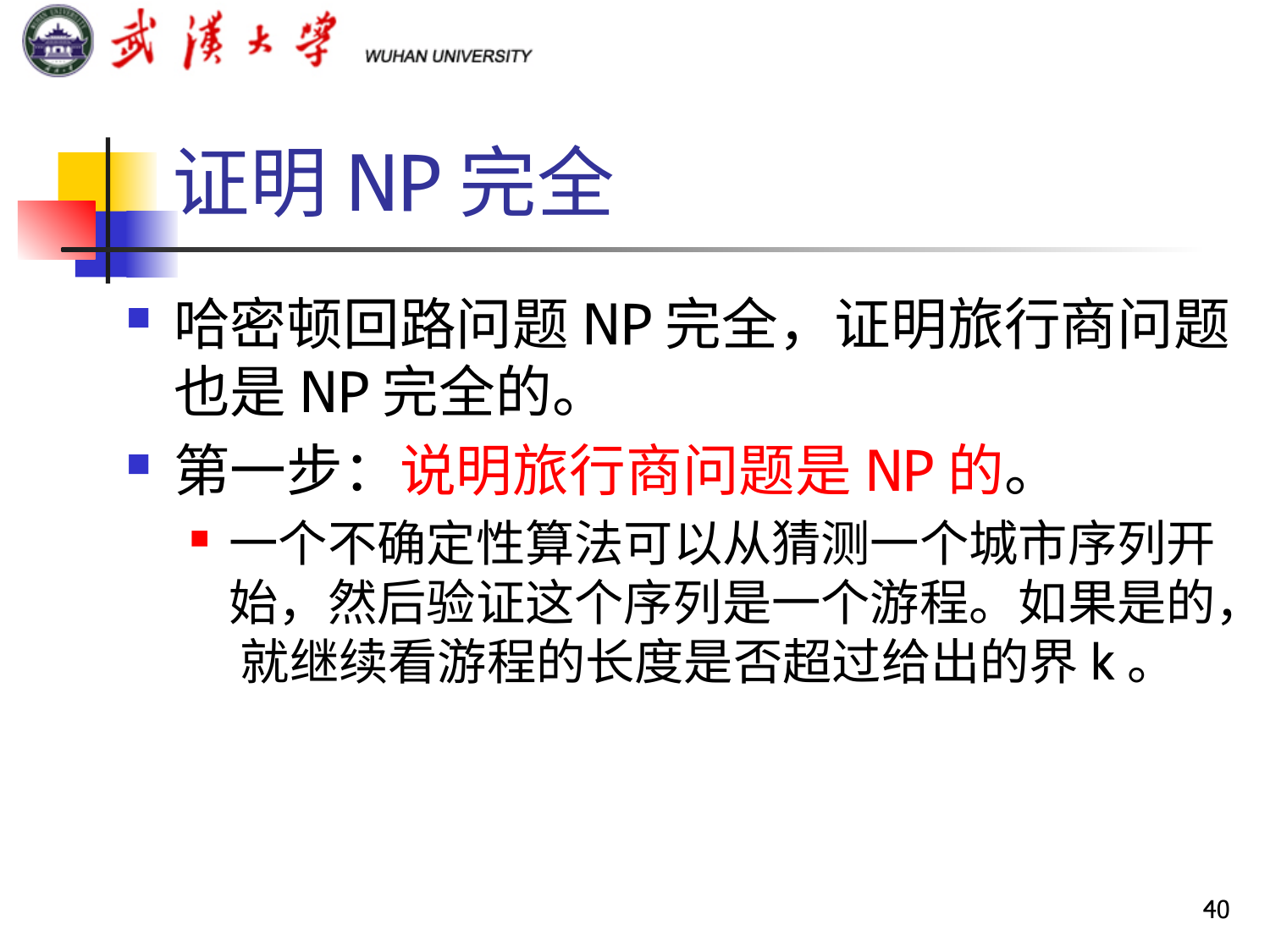

# 证明NP完全
哈密顿回路问题NP完全，证明旅行商问题也是NP完全的。
第一步：说明旅行商问题是NP的。
一个不确定性算法可以从猜测一个城市序列开始，然后验证这个序列是一个游程。如果是的， 就继续看游程的长度是否超过给出的界k。
40